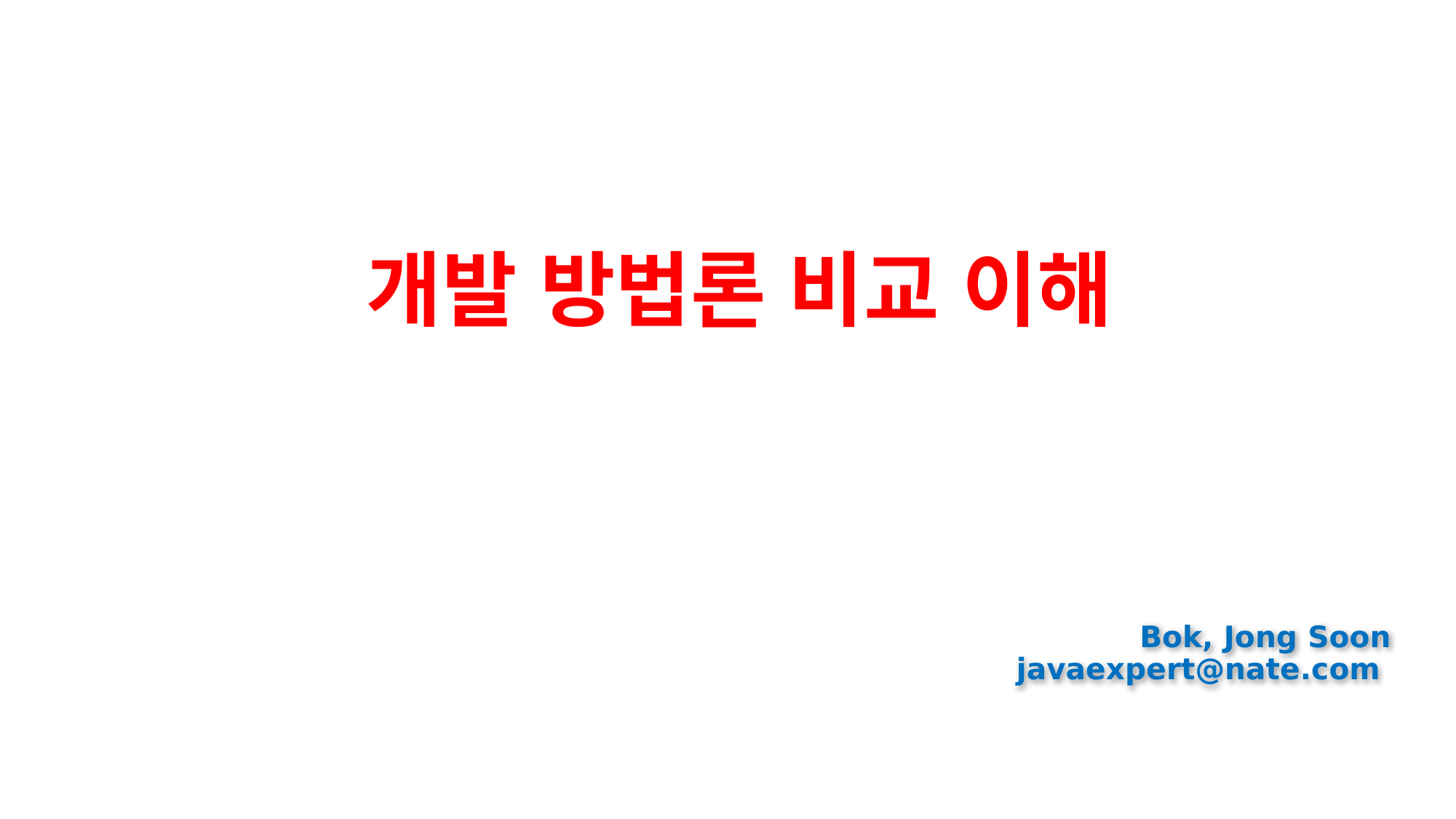

# 개발 방법론 비교 이해
Bok, Jong Soon
javaexpert@nate.com